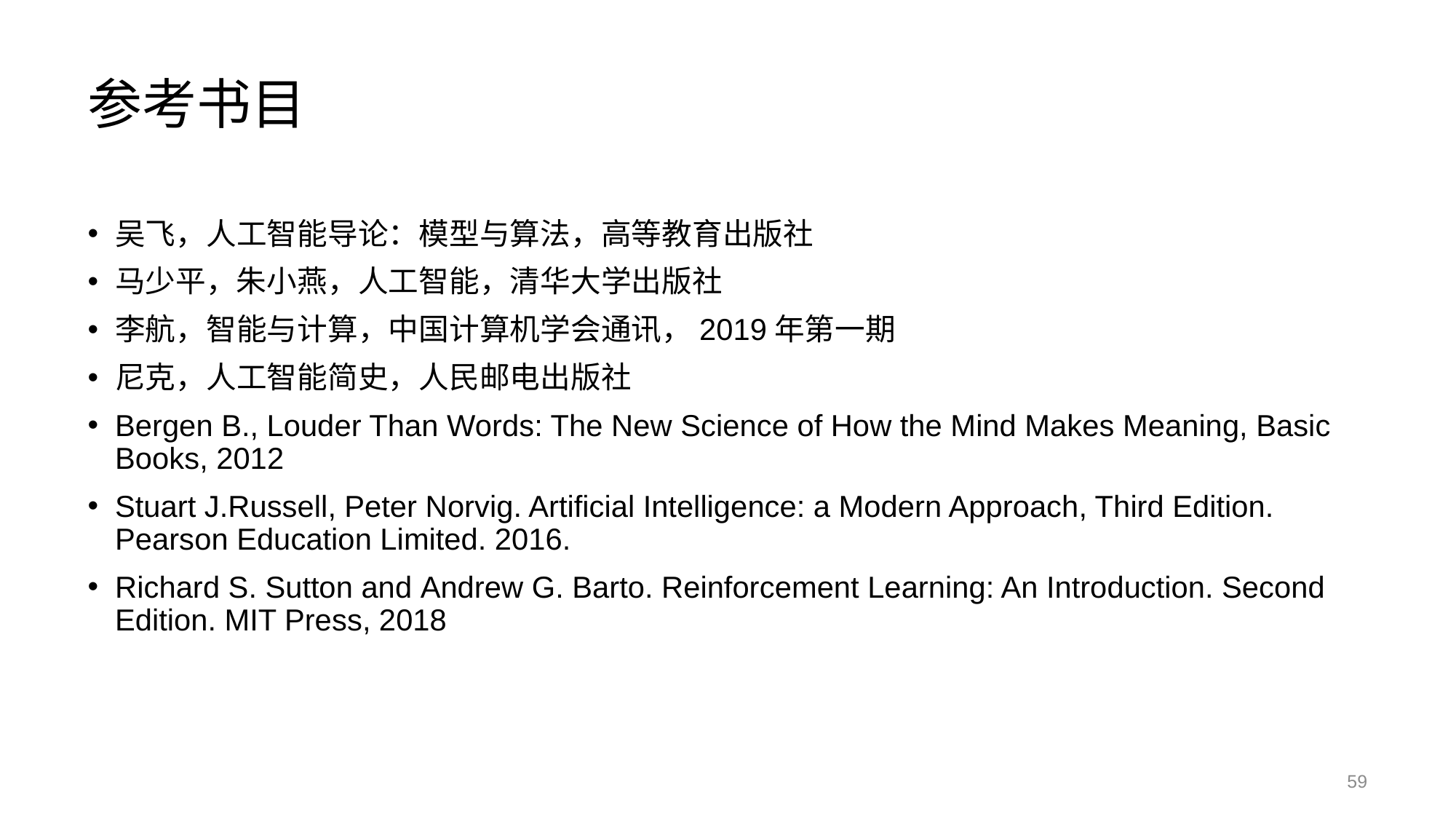

# 参考书目
吴飞，人工智能导论：模型与算法，高等教育出版社
马少平，朱小燕，人工智能，清华大学出版社
李航，智能与计算，中国计算机学会通讯，2019年第一期
尼克，人工智能简史，人民邮电出版社
Bergen B., Louder Than Words: The New Science of How the Mind Makes Meaning, Basic Books, 2012
Stuart J.Russell, Peter Norvig. Artificial Intelligence: a Modern Approach, Third Edition. Pearson Education Limited. 2016.
Richard S. Sutton and Andrew G. Barto. Reinforcement Learning: An Introduction. Second Edition. MIT Press, 2018
59